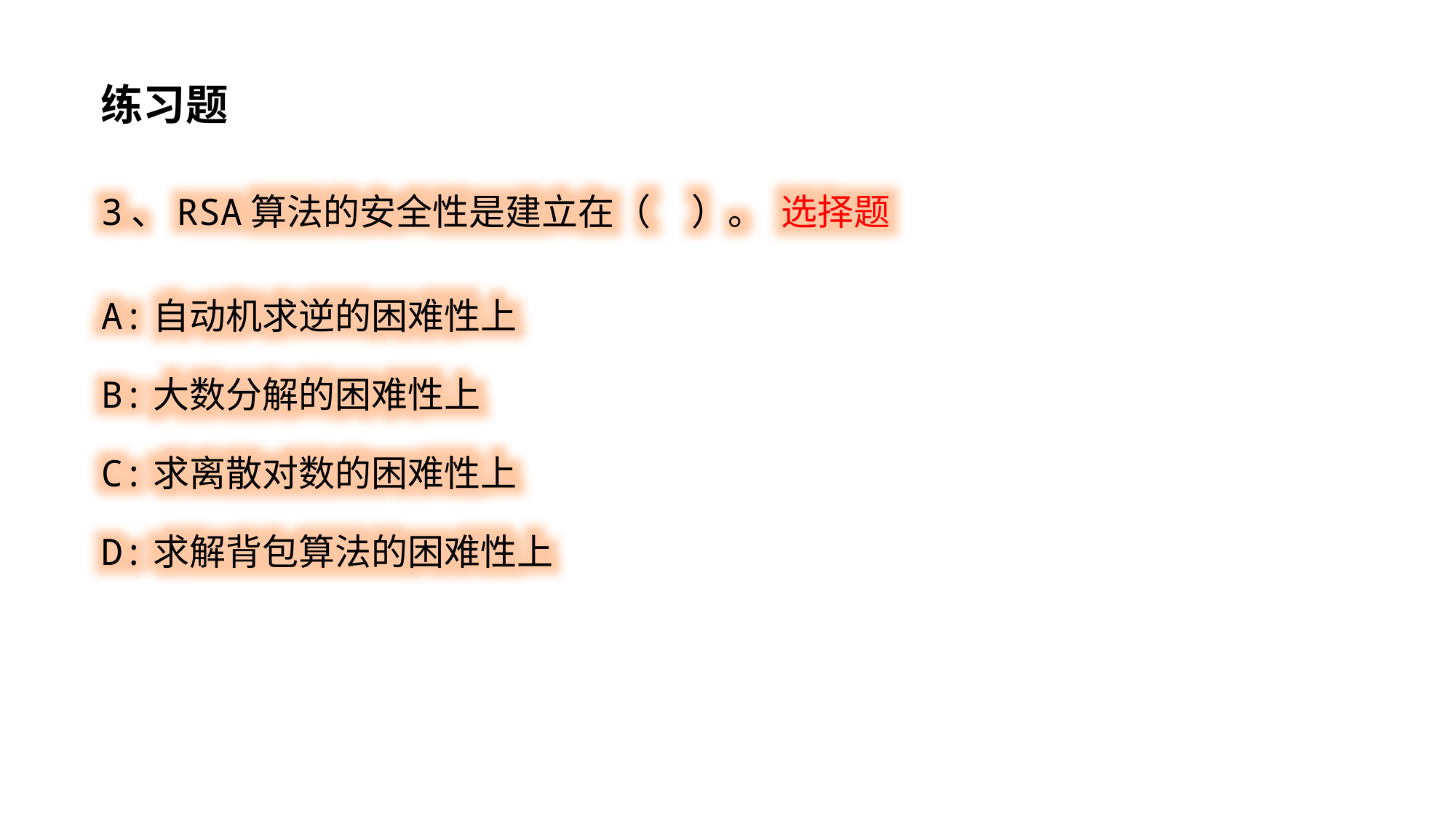

练习题
3、RSA算法的安全性是建立在（     ）。  选择题

A:自动机求逆的困难性上

B:大数分解的困难性上

C:求离散对数的困难性上

D:求解背包算法的困难性上